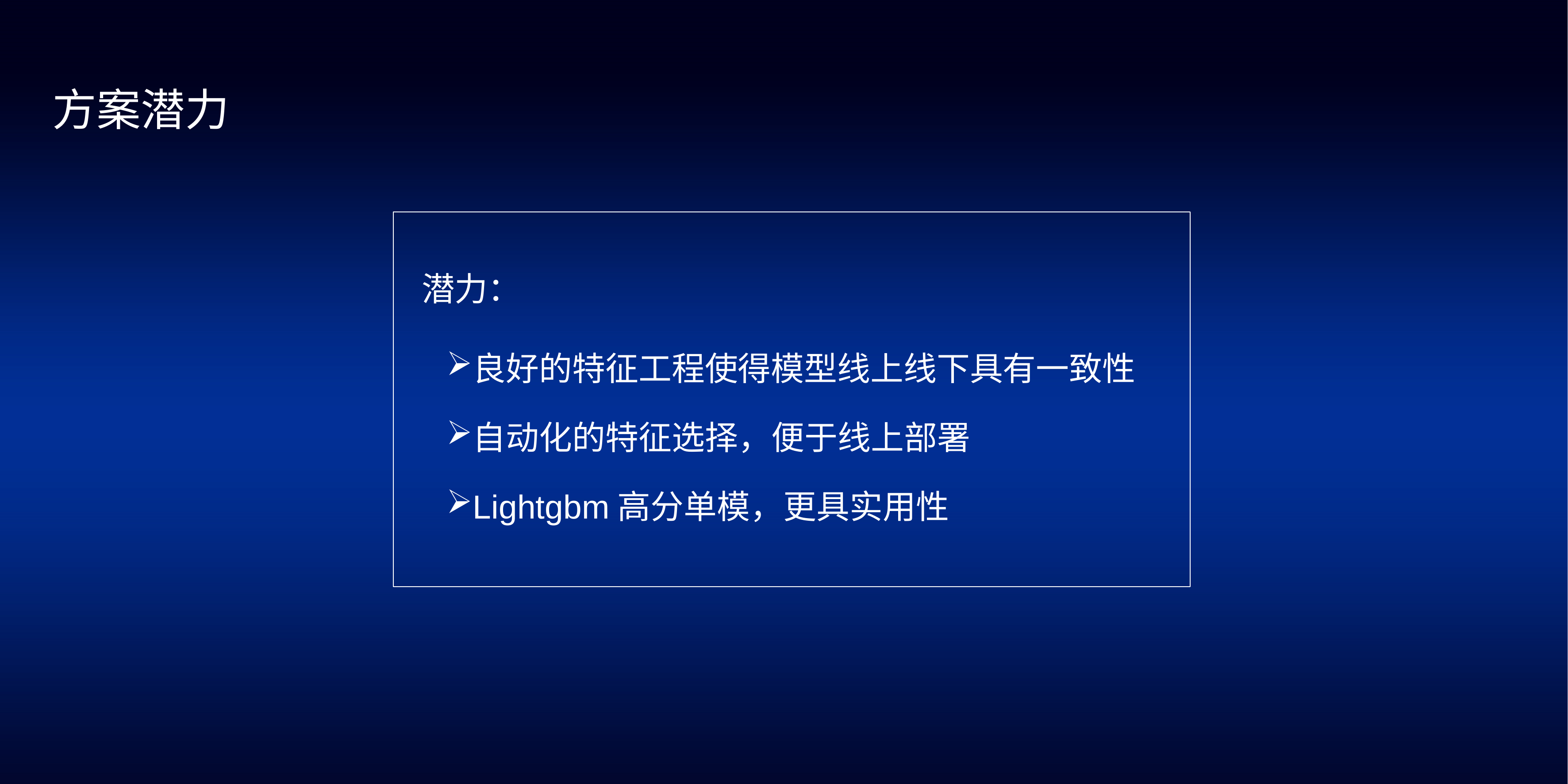

方案潜力

潜力：

良好的特征工程使得模型线上线下具有一致性
自动化的特征选择，便于线上部署
Lightgbm高分单模，更具实用性